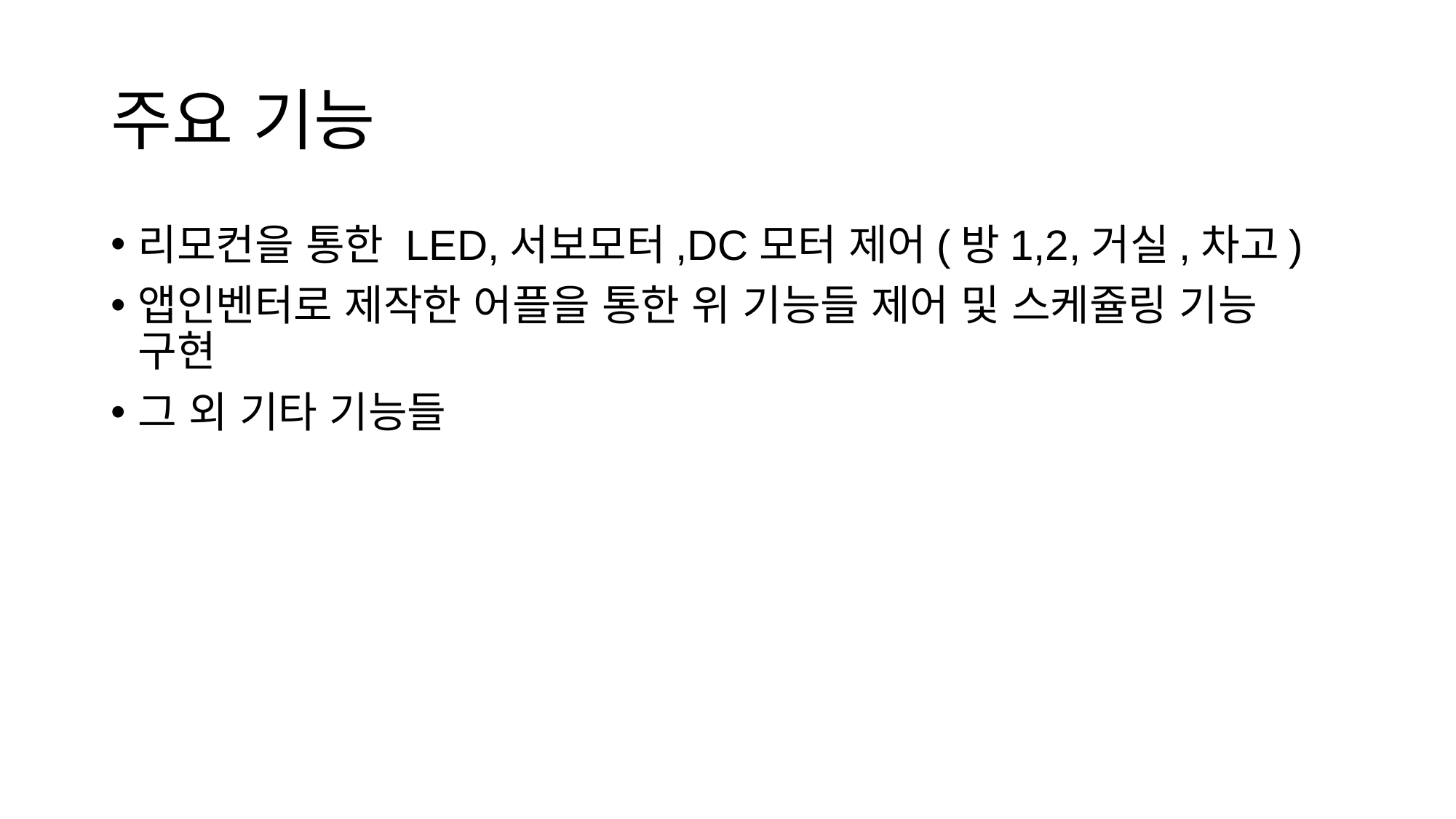

# 주요 기능
리모컨을 통한 LED,서보모터,DC모터 제어(방1,2,거실,차고)
앱인벤터로 제작한 어플을 통한 위 기능들 제어 및 스케쥴링 기능 구현
그 외 기타 기능들